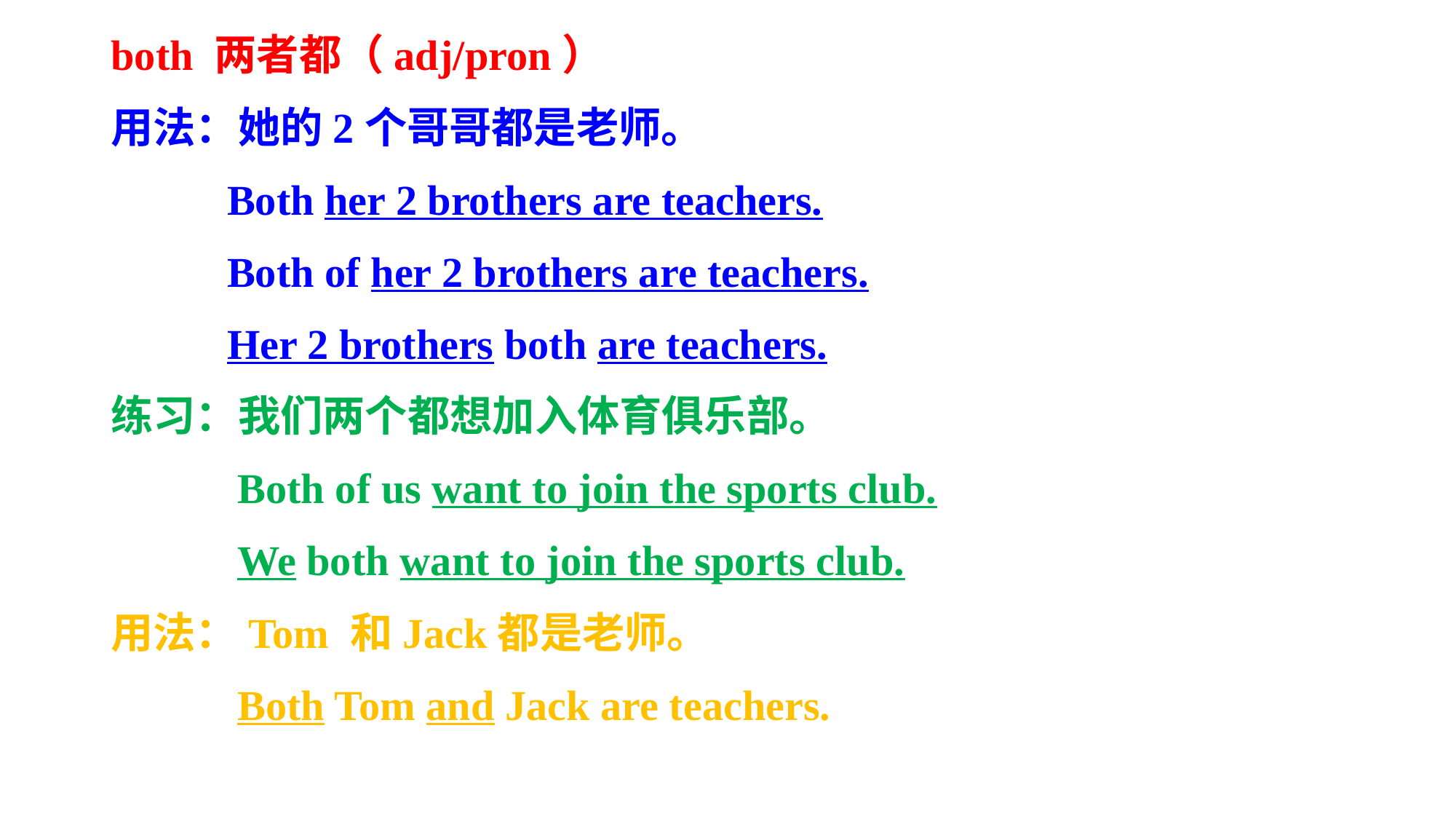

both 两者都（adj/pron）
用法：她的2个哥哥都是老师。
           Both her 2 brothers are teachers.
           Both of her 2 brothers are teachers.
           Her 2 brothers both are teachers.
练习：我们两个都想加入体育俱乐部。
            Both of us want to join the sports club.
            We both want to join the sports club.
用法：Tom 和Jack都是老师。
            Both Tom and Jack are teachers.